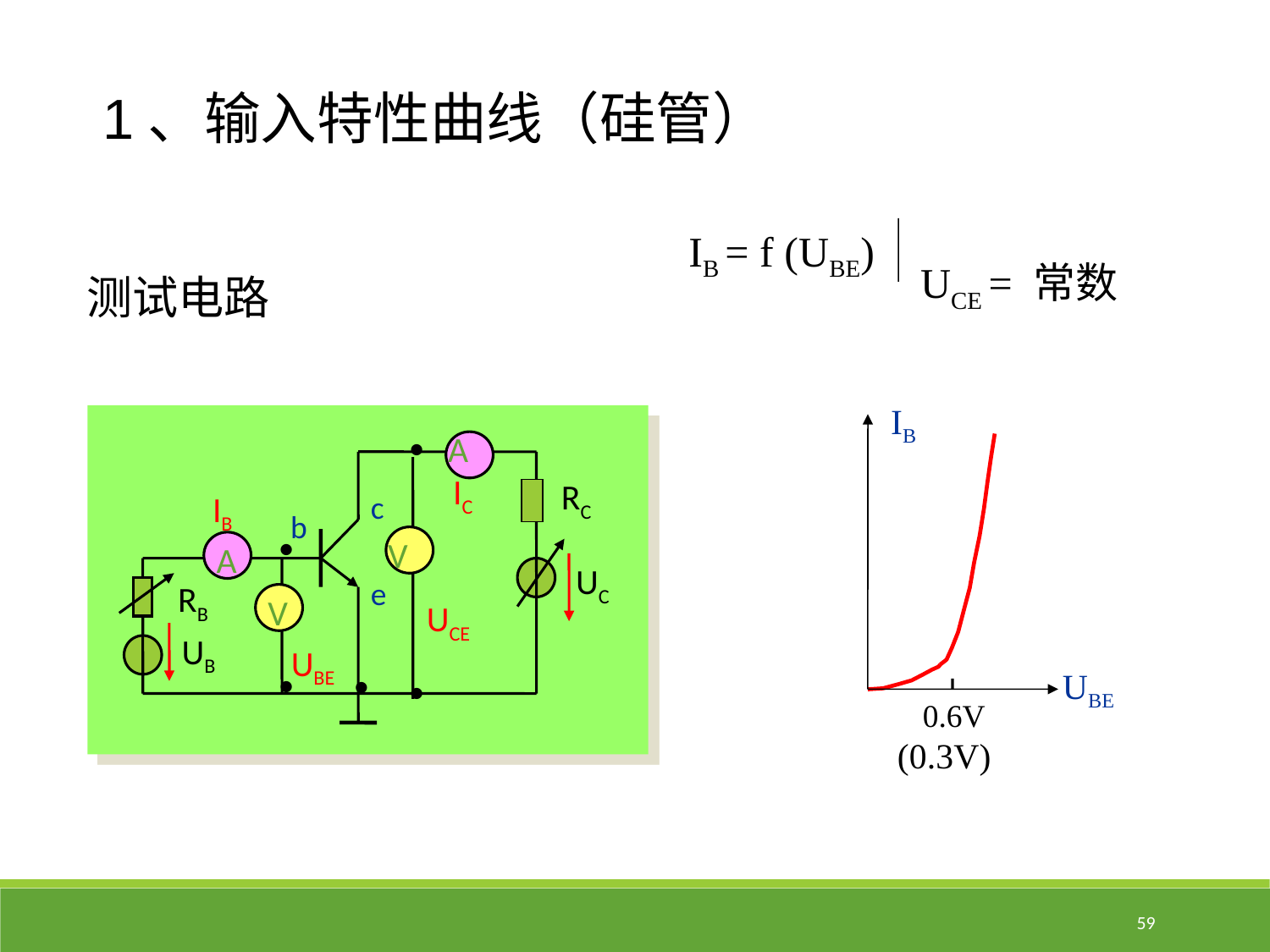

1、输入特性曲线（硅管）
IB = f (UBE)

UCE = 常数
测试电路
IB

UBE

0.6V
(0.3V)

RC

c
b

UC

e
RB

UB

•

•

V

UCE
•
A

IC
IB

A
•

V
UBE
•

59